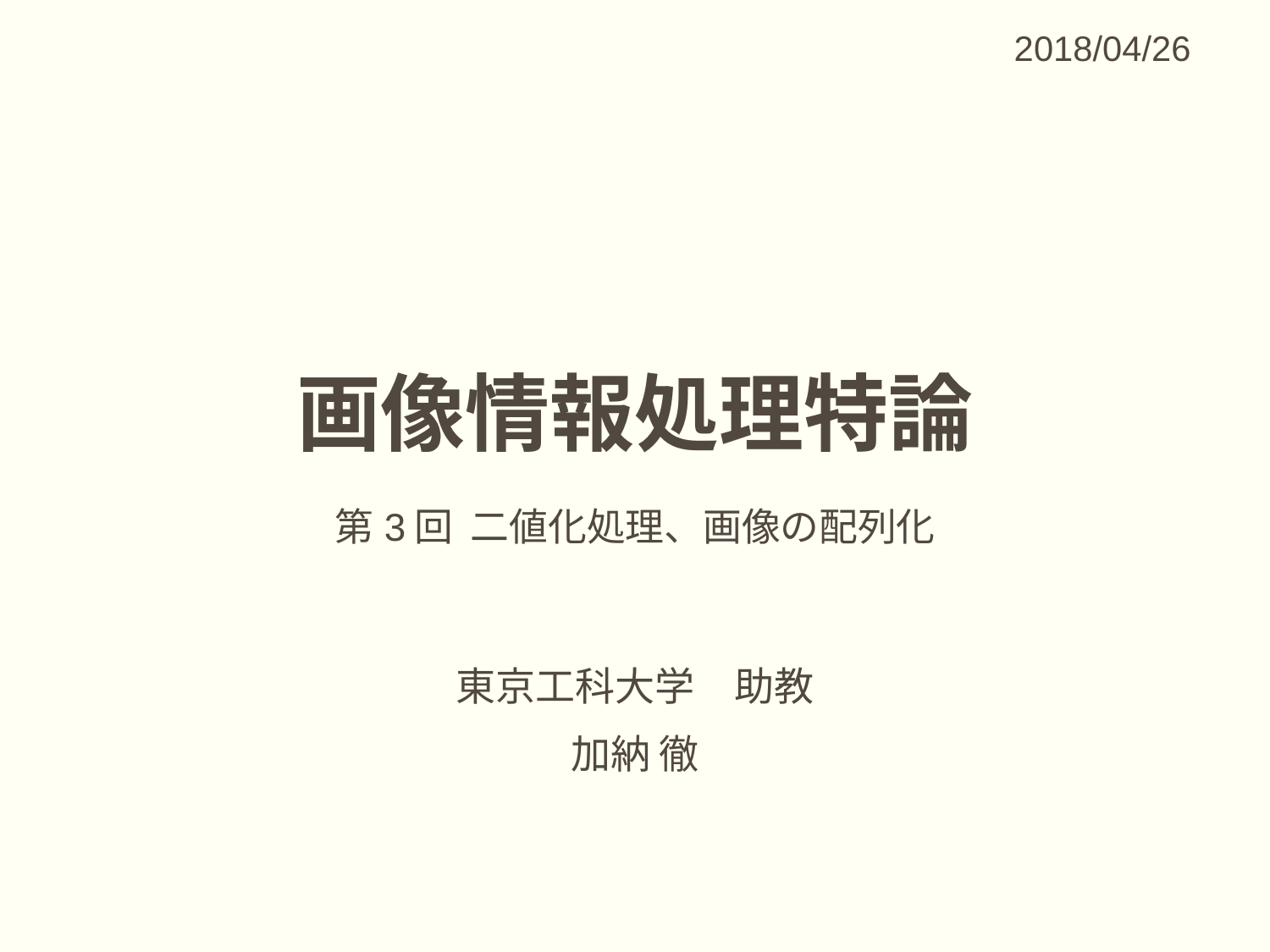

2018/04/26
# 画像情報処理特論 第3回  二値化処理、画像の配列化
東京工科大学　助教
加納 徹